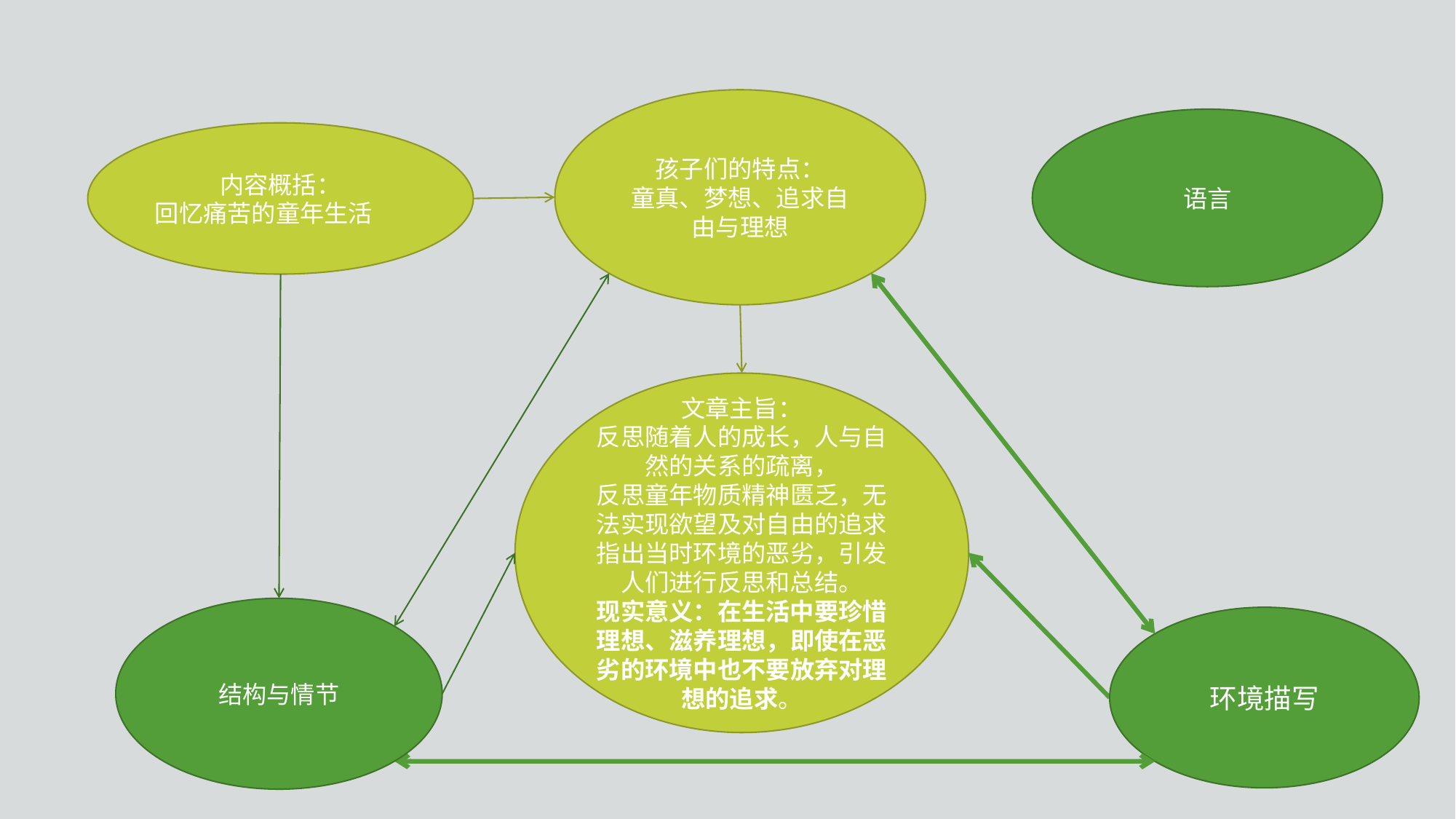

孩子们的特点：
童真、梦想、追求自由与理想
语言
内容概括：
回忆痛苦的童年生活
文章主旨：
反思随着人的成长，人与自然的关系的疏离，
反思童年物质精神匮乏，无法实现欲望及对自由的追求
指出当时环境的恶劣，引发人们进行反思和总结。
现实意义：在生活中要珍惜理想、滋养理想，即使在恶劣的环境中也不要放弃对理想的追求。
结构与情节
环境描写